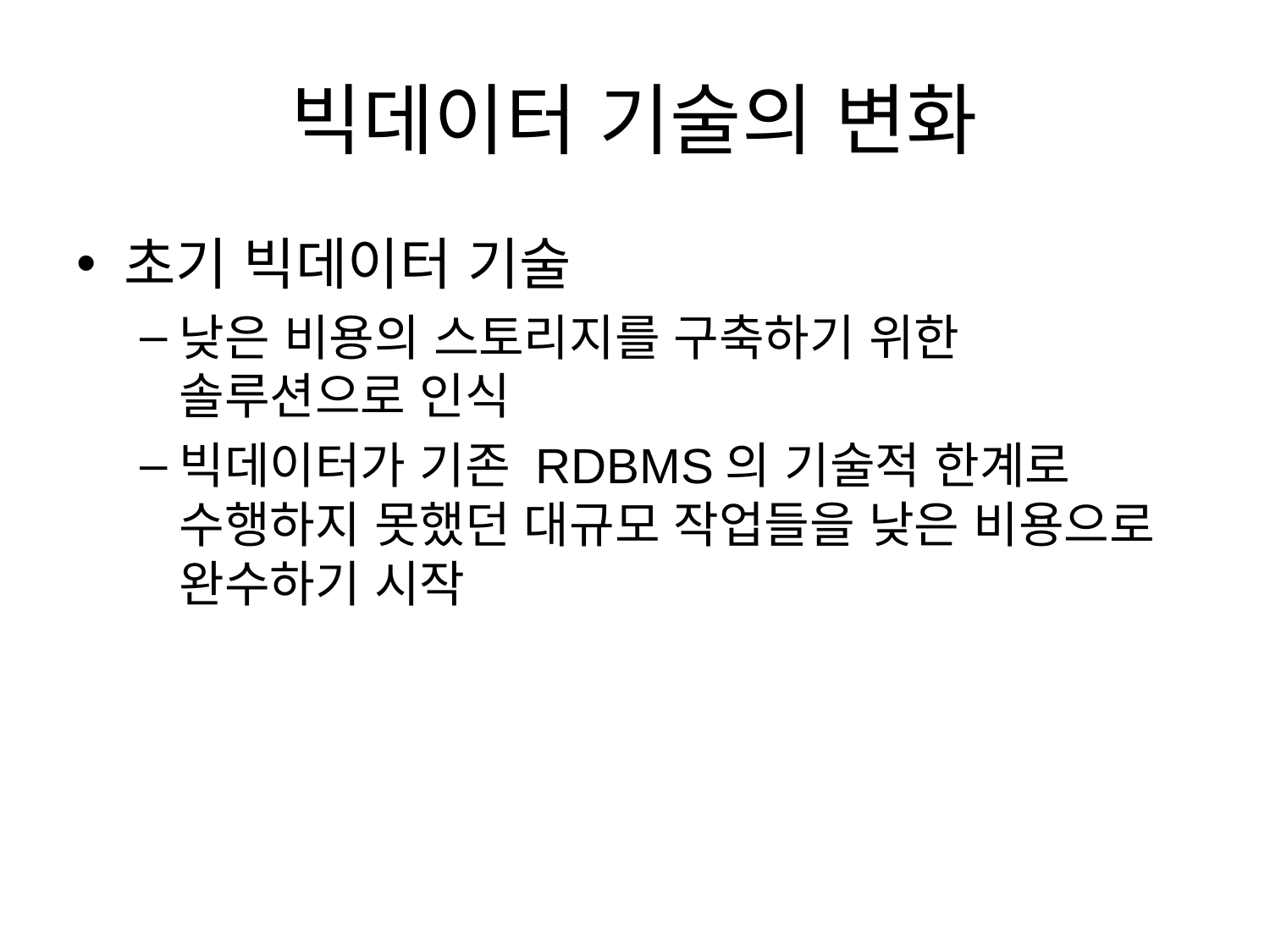

# 빅데이터 기술의 변화
초기 빅데이터 기술
낮은 비용의 스토리지를 구축하기 위한 솔루션으로 인식
빅데이터가 기존 RDBMS의 기술적 한계로 수행하지 못했던 대규모 작업들을 낮은 비용으로 완수하기 시작